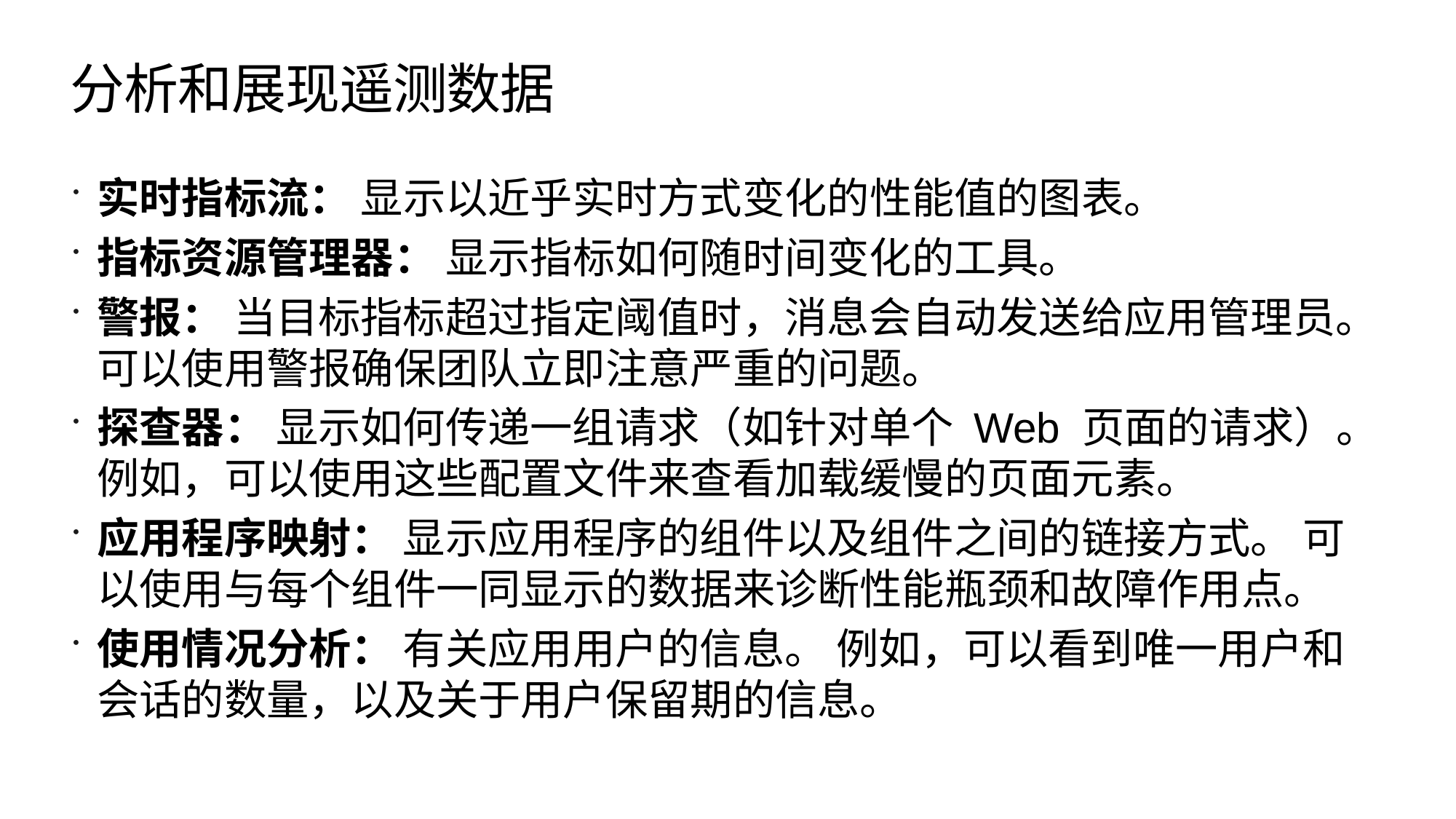

# 分析和展现遥测数据
实时指标流： 显示以近乎实时方式变化的性能值的图表。
指标资源管理器： 显示指标如何随时间变化的工具。
警报： 当目标指标超过指定阈值时，消息会自动发送给应用管理员。 可以使用警报确保团队立即注意严重的问题。
探查器： 显示如何传递一组请求（如针对单个 Web 页面的请求）。 例如，可以使用这些配置文件来查看加载缓慢的页面元素。
应用程序映射： 显示应用程序的组件以及组件之间的链接方式。 可以使用与每个组件一同显示的数据来诊断性能瓶颈和故障作用点。
使用情况分析： 有关应用用户的信息。 例如，可以看到唯一用户和会话的数量，以及关于用户保留期的信息。